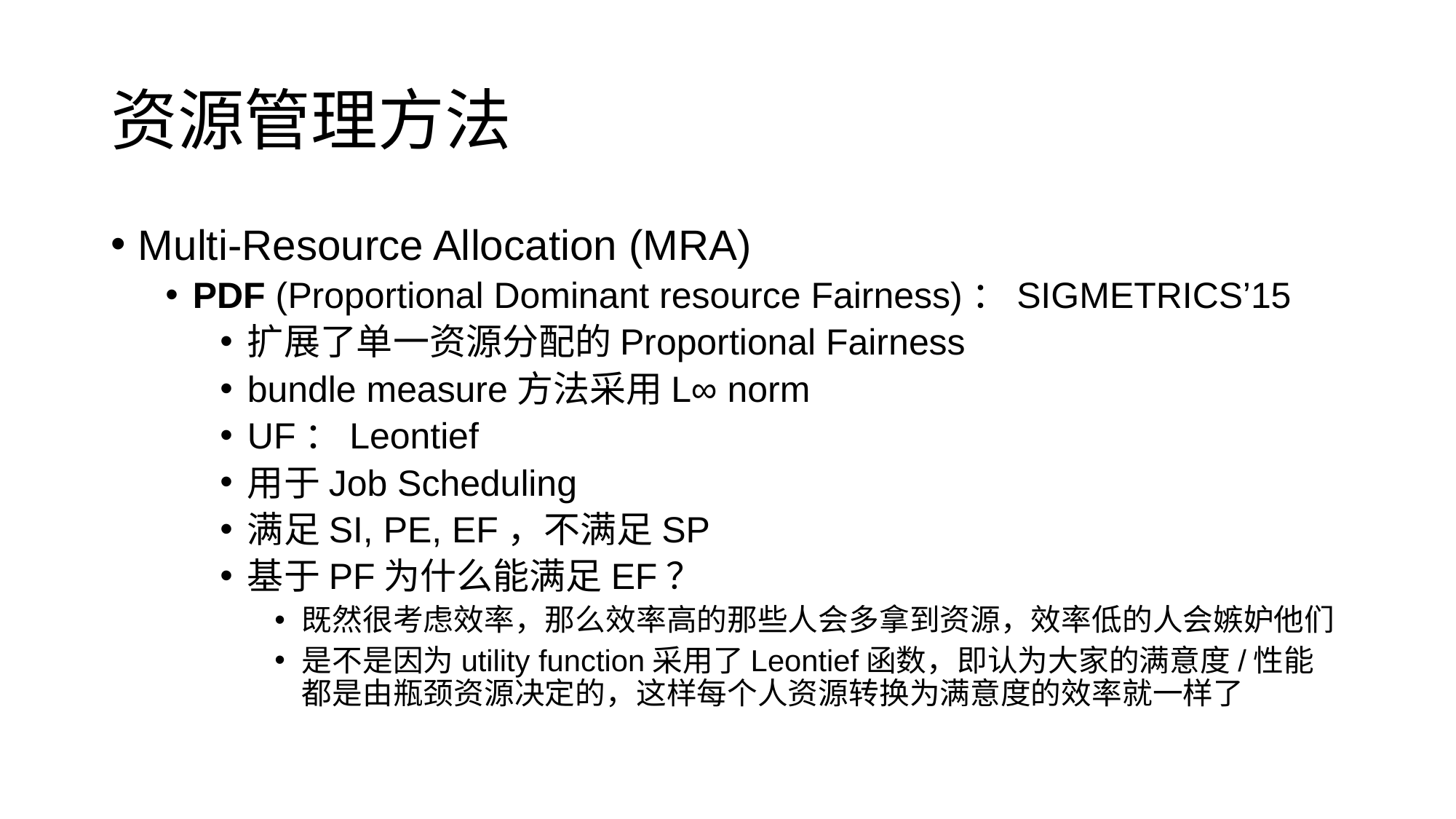

# 资源管理方法
Multi-Resource Allocation (MRA)
PDF (Proportional Dominant resource Fairness)：SIGMETRICS’15
扩展了单一资源分配的Proportional Fairness
bundle measure方法采用L∞ norm
UF：Leontief
用于Job Scheduling
满足SI, PE, EF，不满足SP
基于PF为什么能满足EF？
既然很考虑效率，那么效率高的那些人会多拿到资源，效率低的人会嫉妒他们
是不是因为utility function采用了Leontief函数，即认为大家的满意度/性能都是由瓶颈资源决定的，这样每个人资源转换为满意度的效率就一样了